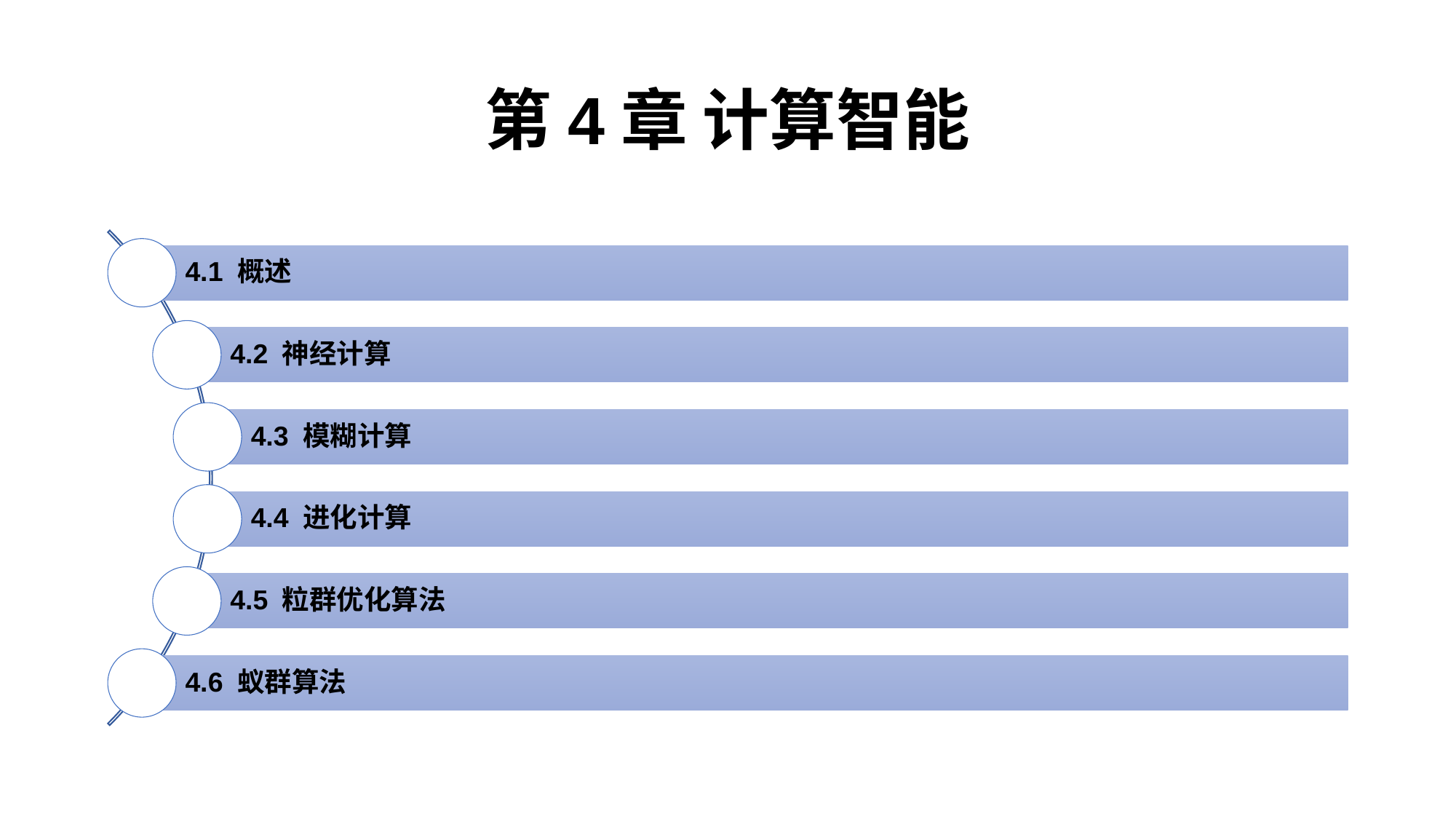

# 第4章 计算智能
4.1 概述
4.2 神经计算
4.3 模糊计算
4.4 进化计算
4.5 粒群优化算法
4.6 蚁群算法